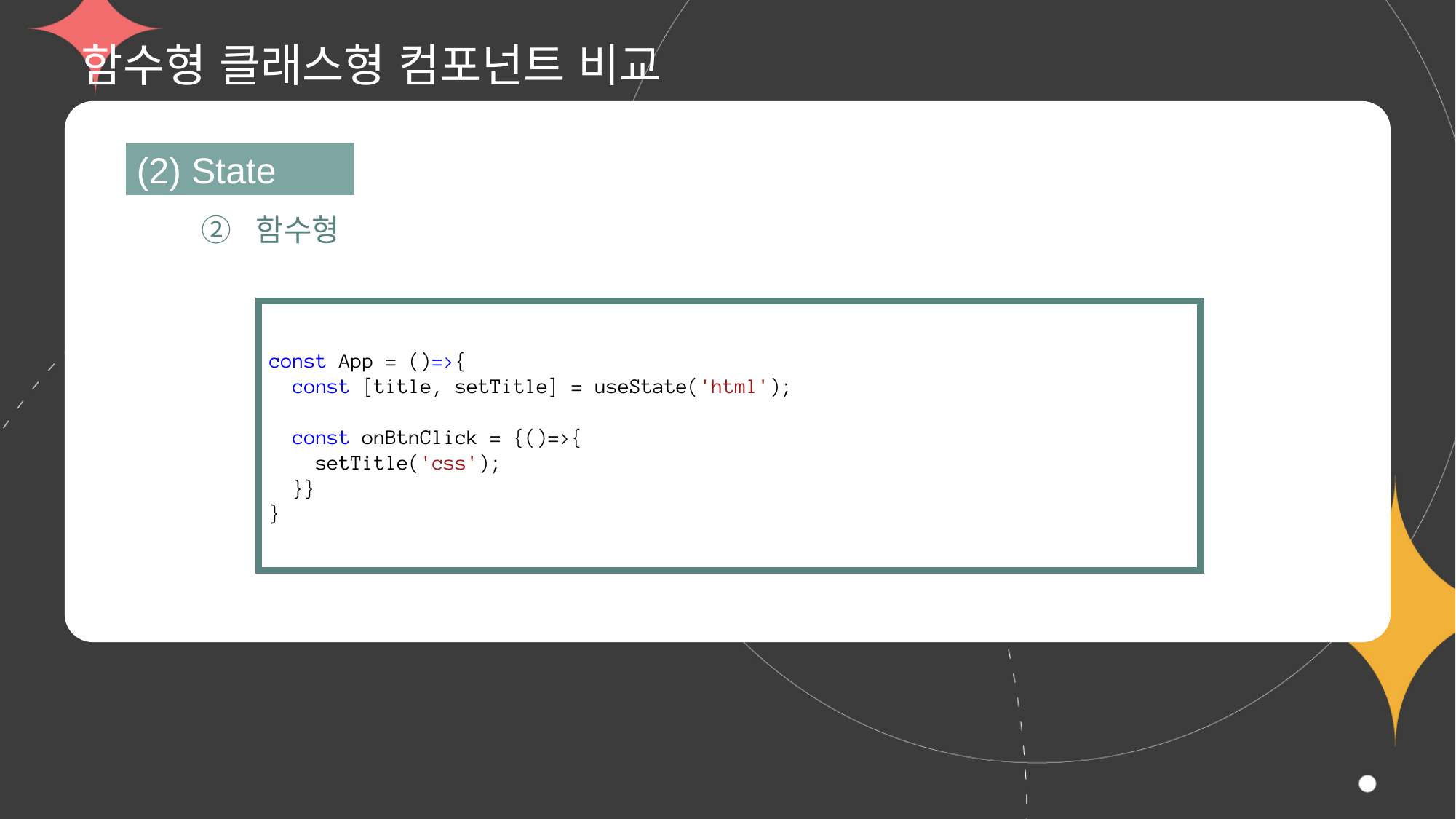

# 함수형 클래스형 컴포넌트 비교
(2) State
②  함수형
const App = ()=>{
  const [title, setTitle] = useState('html');

  const onBtnClick = {()=>{
    setTitle('css');
  }}
}